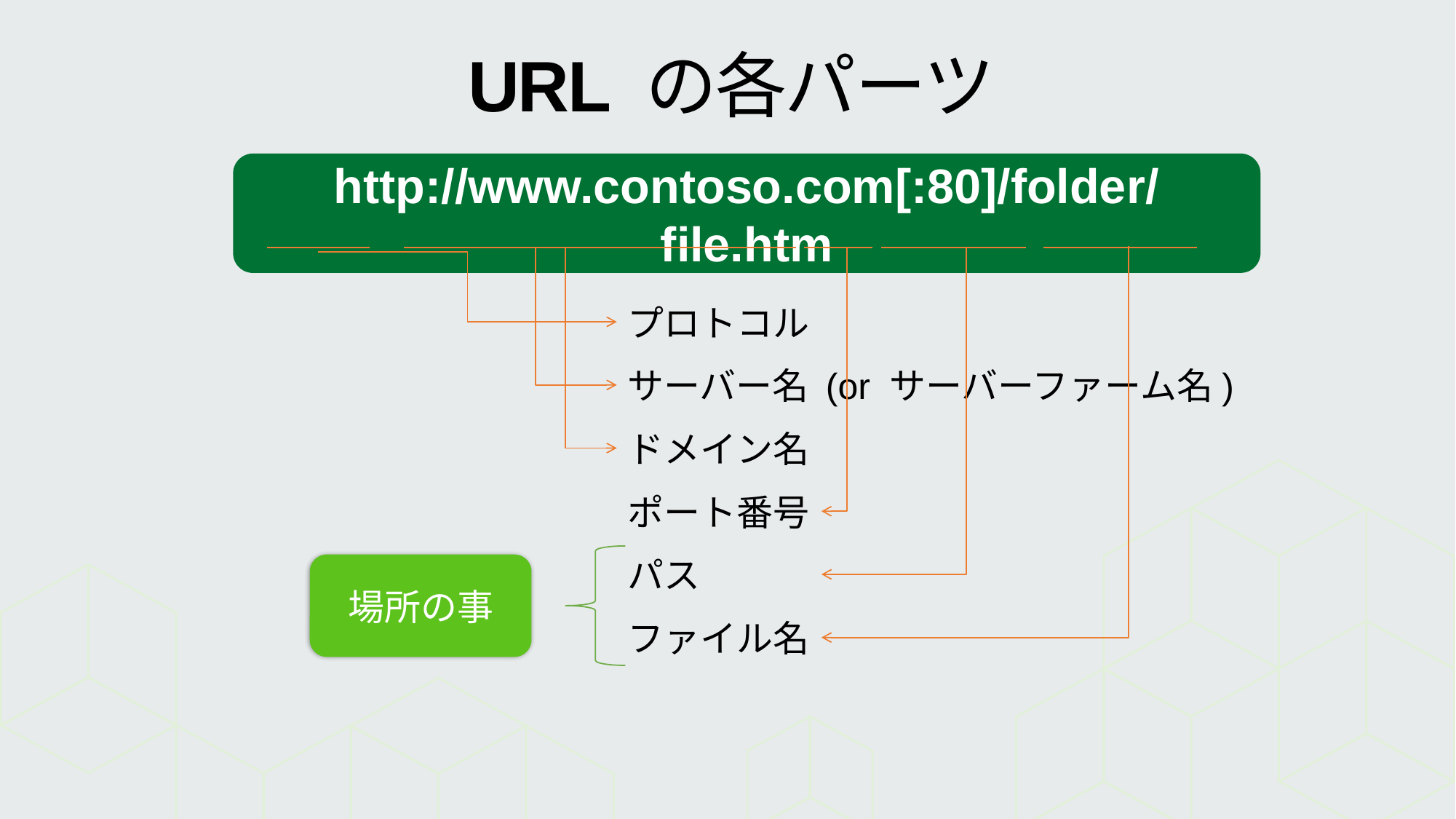

# URL の各パーツ
http://www.contoso.com[:80]/folder/file.htm
プロトコル
サーバー名 (or サーバーファーム名)
ドメイン名
ポート番号

パス
場所の事
ファイル名